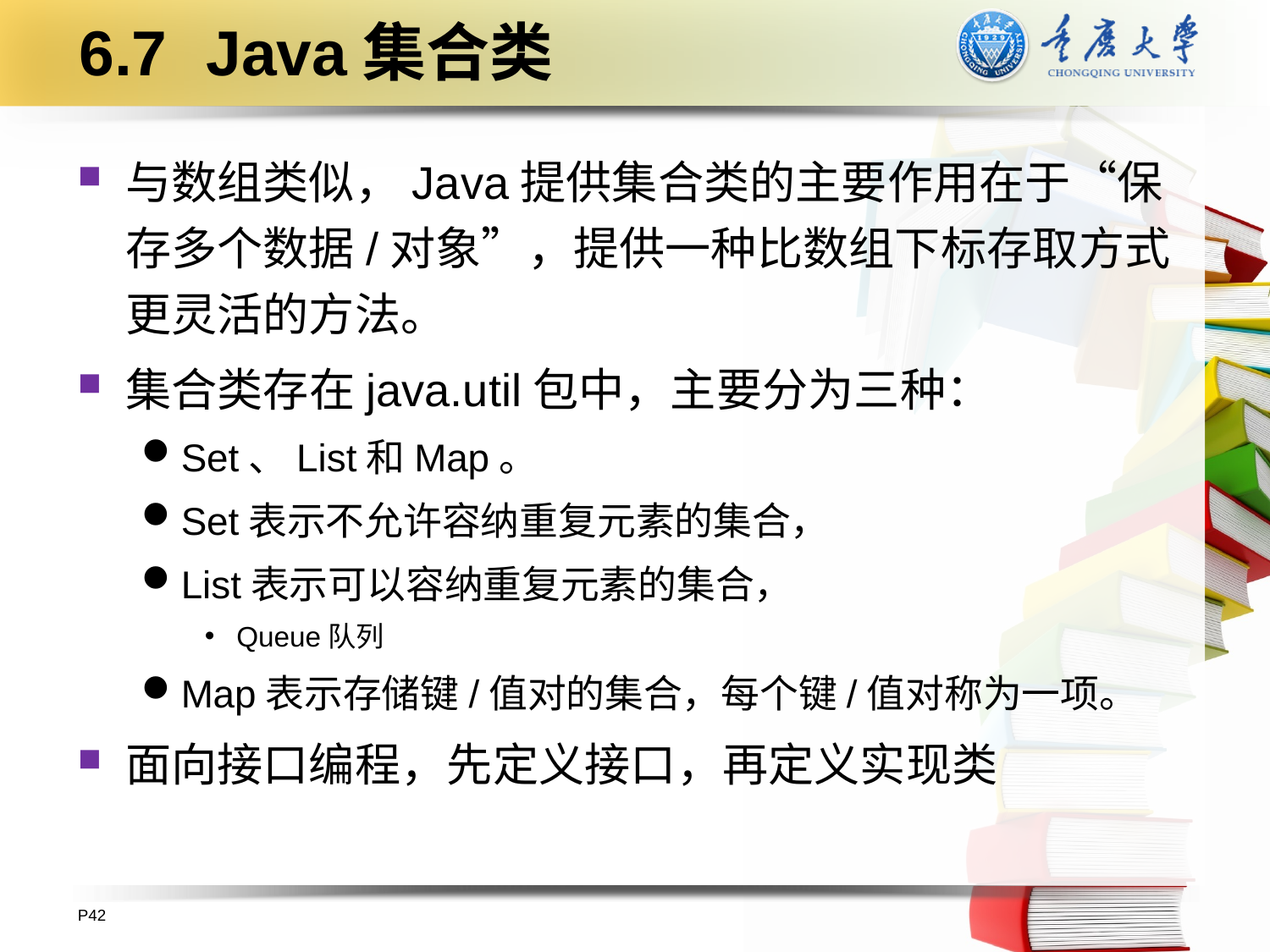

# 6.7	Java集合类
与数组类似，Java提供集合类的主要作用在于“保存多个数据/对象”，提供一种比数组下标存取方式更灵活的方法。
集合类存在java.util包中，主要分为三种：
Set、List和Map。
Set表示不允许容纳重复元素的集合，
List表示可以容纳重复元素的集合，
Queue队列
Map表示存储键/值对的集合，每个键/值对称为一项。
面向接口编程，先定义接口，再定义实现类
P42